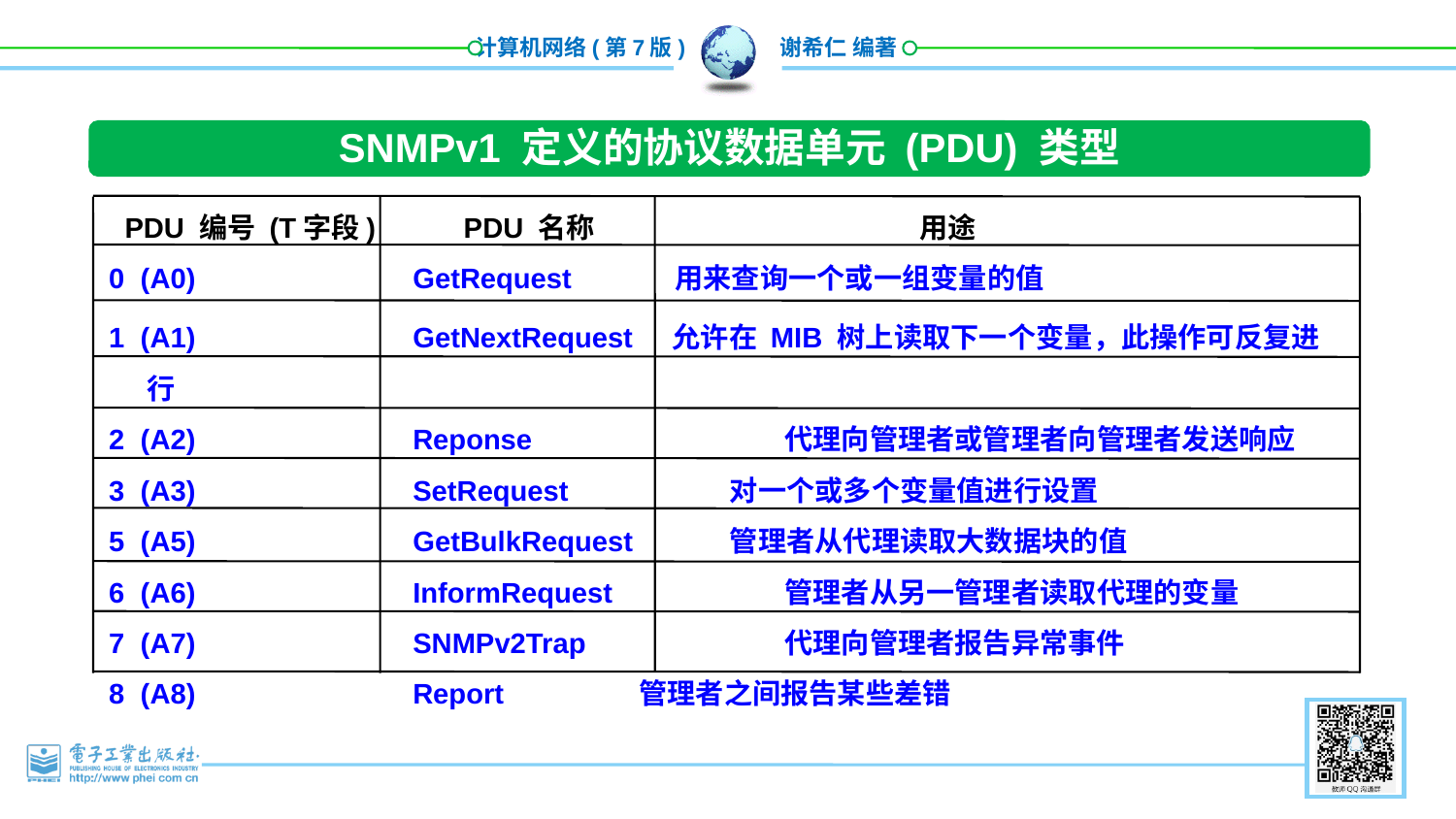

SNMPv1 定义的协议数据单元 (PDU) 类型

    PDU 编号 (T字段)           PDU 名称	                             用途
  0  (A0)       	               GetRequest            用来查询一个或一组变量的值
  1  (A1)       	               GetNextRequest    允许在 MIB 树上读取下一个变量，此操作可反复进行
  2  (A2)       	               Reponse        	      代理向管理者或管理者向管理者发送响应
  3  (A3)       	               SetRequest          	对一个或多个变量值进行设置
  5  (A5)       	               GetBulkRequest	管理者从代理读取大数据块的值
  6  (A6)      	               InformRequest	      管理者从另一管理者读取代理的变量
  7  (A7)      	               SNMPv2Trap	      代理向管理者报告异常事件
  8  (A8)      	               Report	      管理者之间报告某些差错